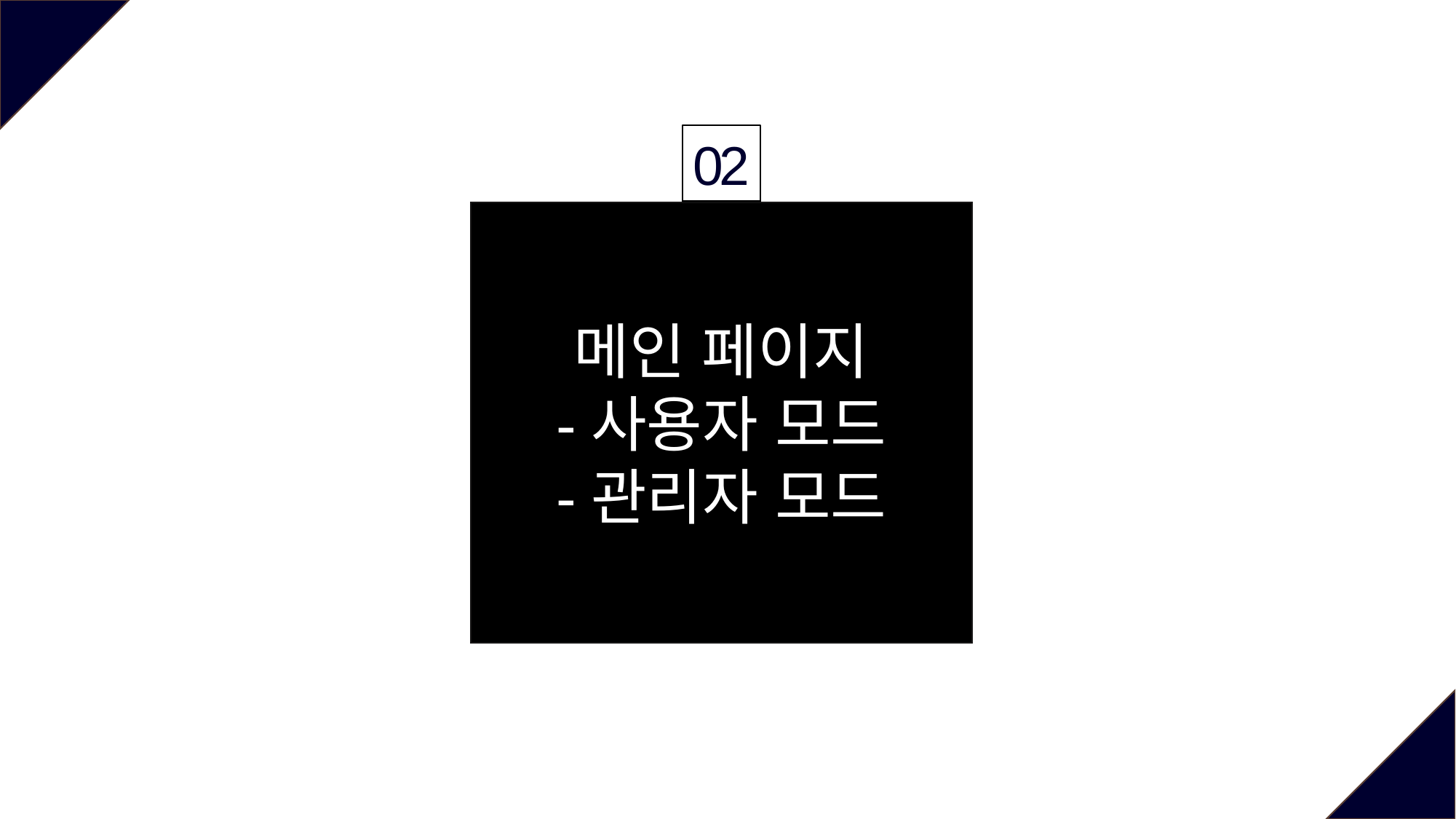

02
메인 페이지
-사용자 모드
-관리자 모드